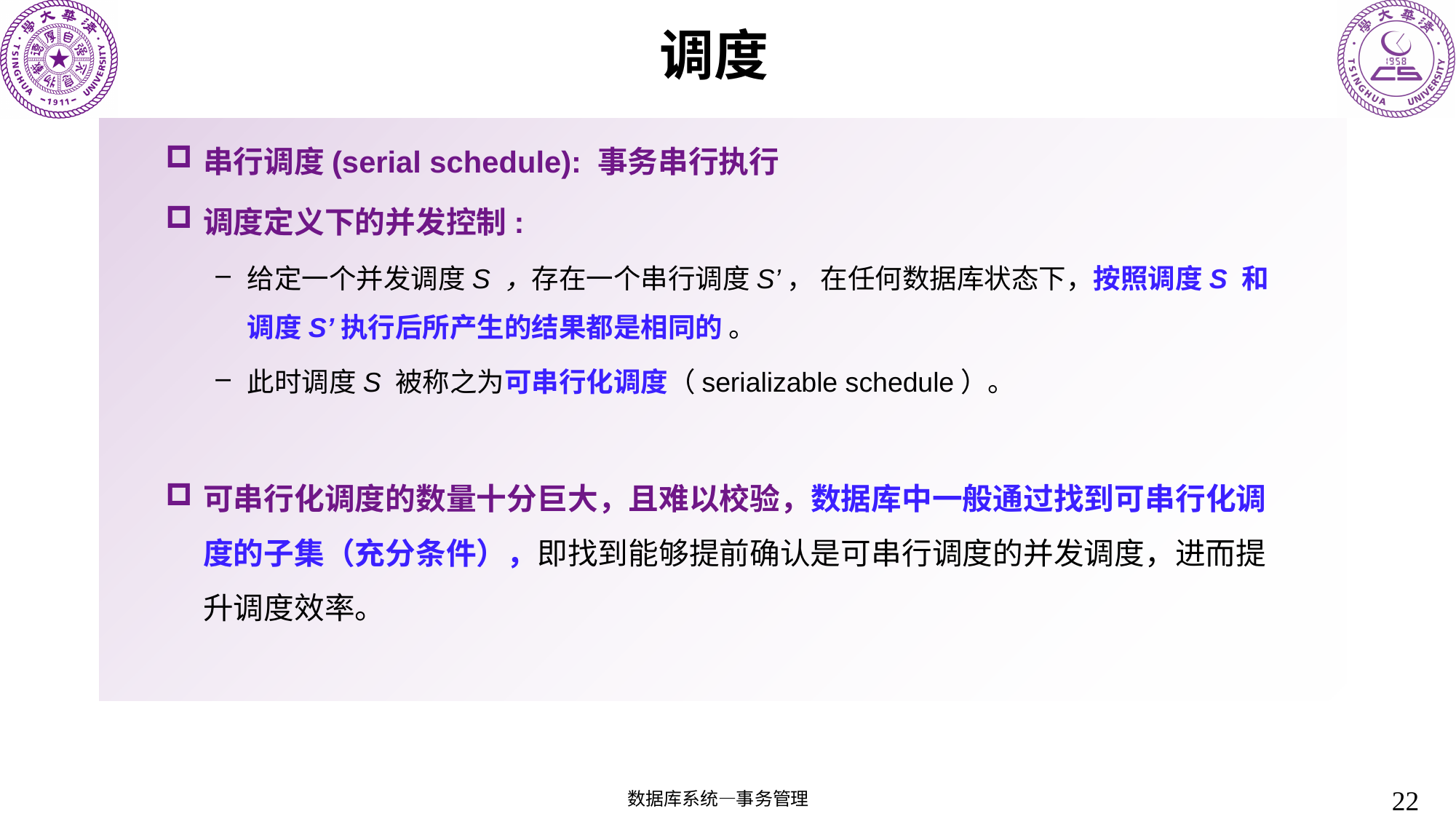

# 调度

串行调度(serial schedule): 事务串行执行
调度定义下的并发控制:
给定一个并发调度S ，存在一个串行调度S’， 在任何数据库状态下，按照调度S 和调度S’执行后所产生的结果都是相同的 。
此时调度S 被称之为可串行化调度（serializable schedule）。

可串行化调度的数量十分巨大，且难以校验，数据库中一般通过找到可串行化调度的子集（充分条件），即找到能够提前确认是可串行调度的并发调度，进而提升调度效率。

22
数据库系统—事务管理